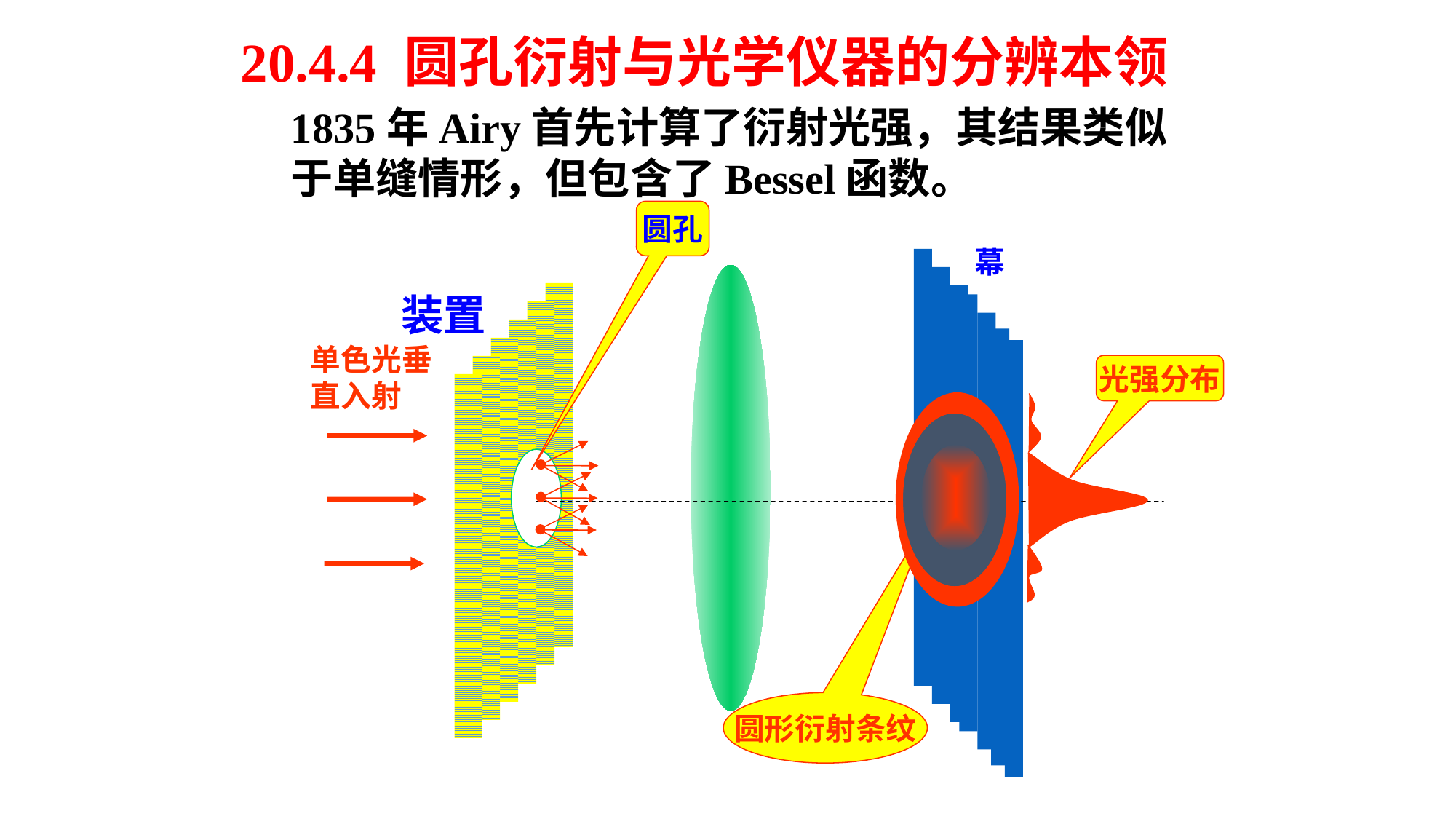

20.4.4 圆孔衍射与光学仪器的分辨本领
1835年Airy首先计算了衍射光强，其结果类似于单缝情形，但包含了Bessel函数。
圆孔
幕

装置

单色光垂直入射

光强分布

圆形衍射条纹